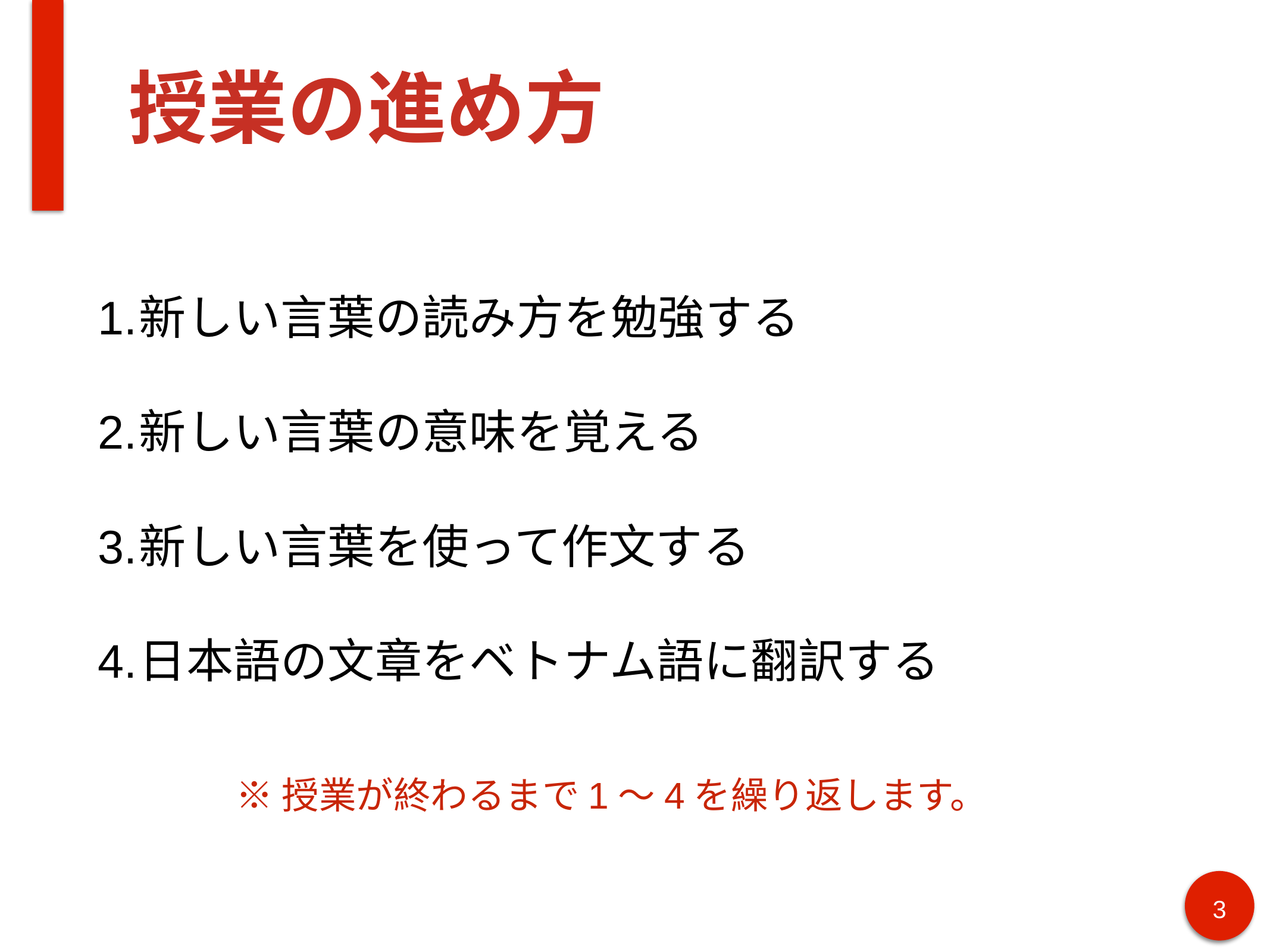

# 授業の進め方
新しい言葉の読み方を勉強する
新しい言葉の意味を覚える
新しい言葉を使って作文する
日本語の文章をベトナム語に翻訳する

※授業が終わるまで1〜4を繰り返します。
3